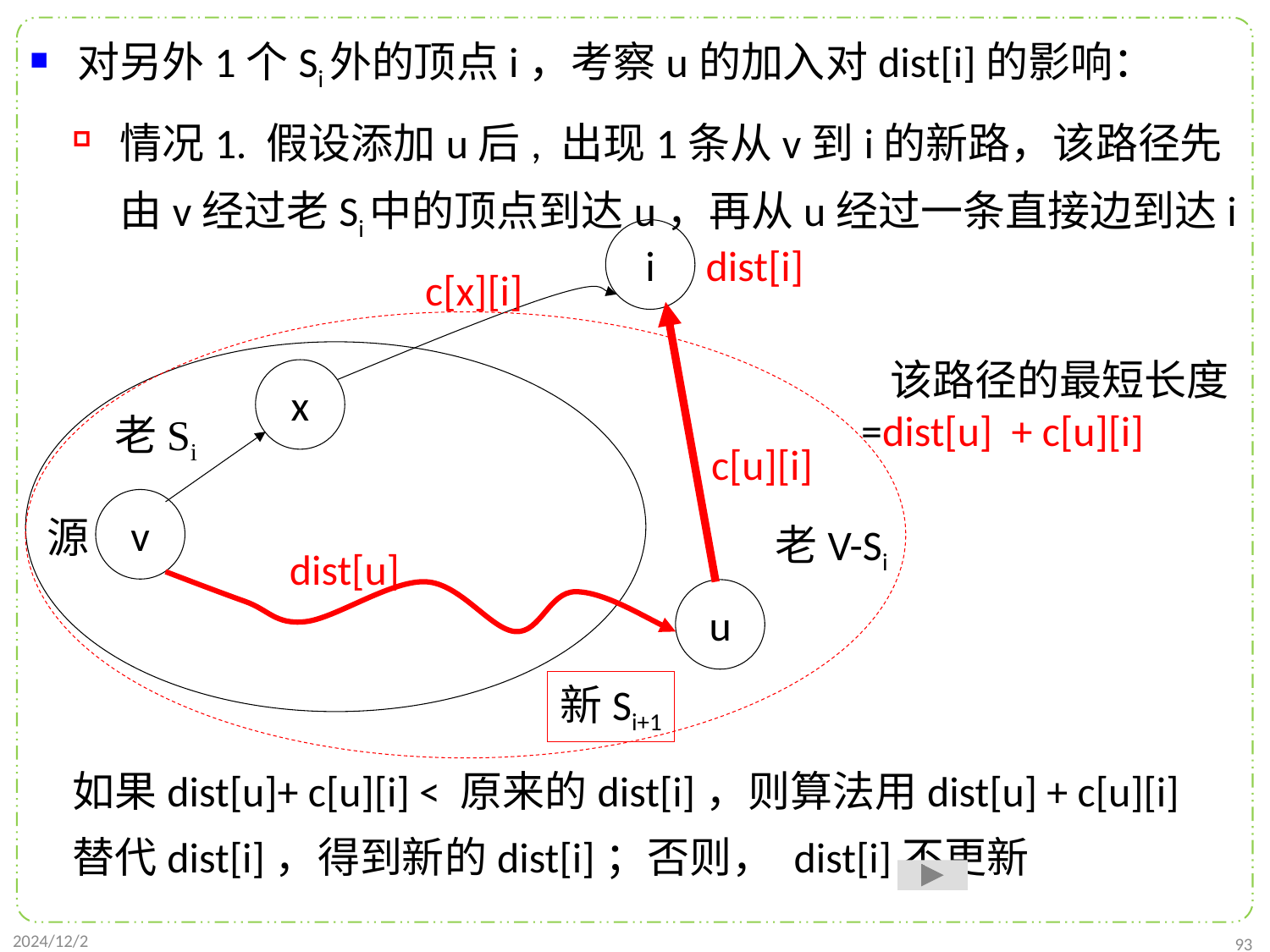

对另外1个Si外的顶点i，考察u的加入对dist[i]的影响：
情况1. 假设添加u后, 出现1条从v到i的新路，该路径先由v经过老Si中的顶点到达u，再从u经过一条直接边到达i

如果dist[u]+ c[u][i] < 原来的dist[i]，则算法用dist[u] + c[u][i] 替代dist[i]，得到新的dist[i]；否则， dist[i]不更新
i
dist[i]
c[x][i]

   该路径的最短长度
=dist[u]  + c[u][i]
x
老Si

c[u][i]
v
源
老V-Si
dist[u]

u
新Si+1

2024/12/2
93